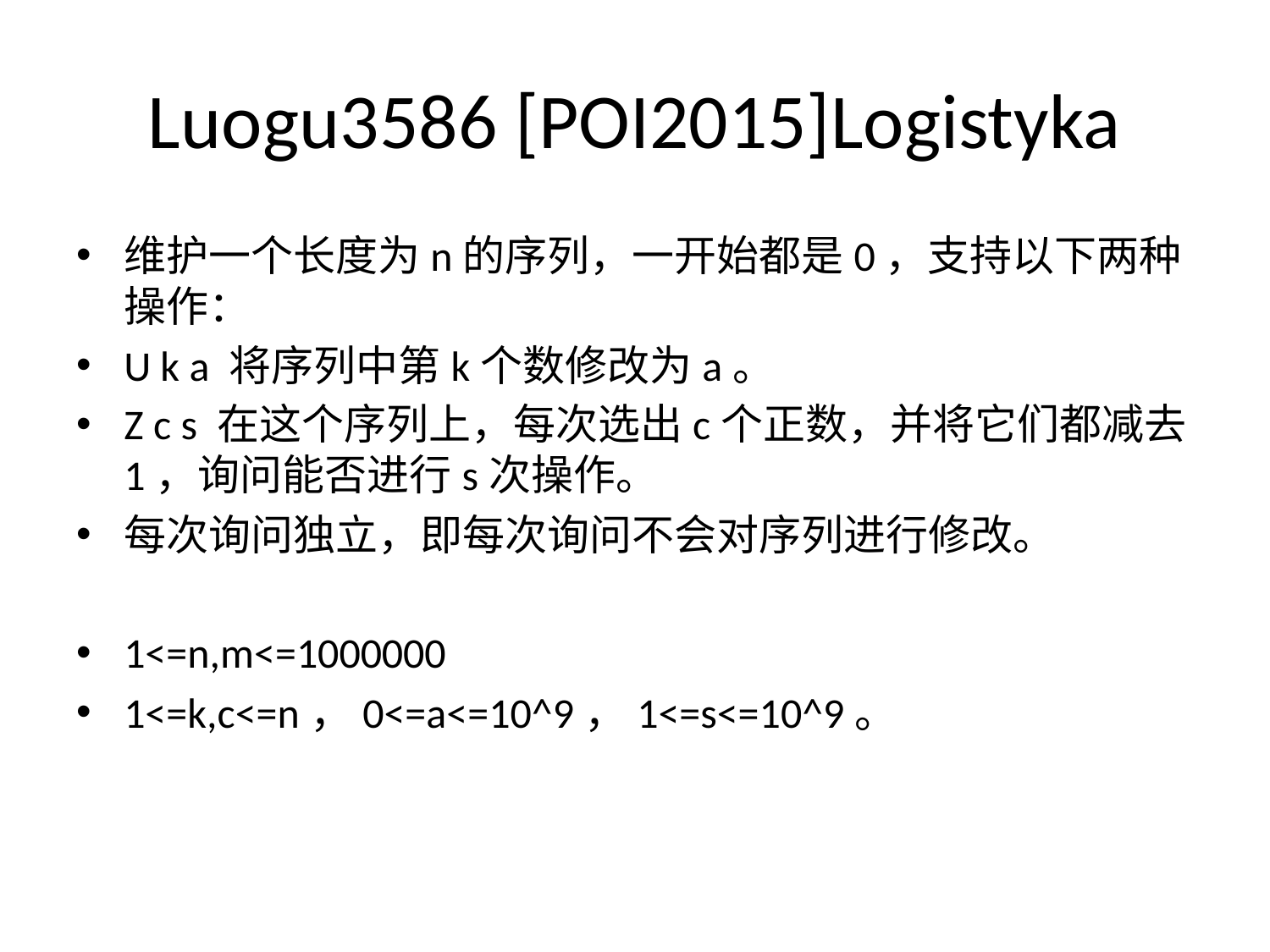

# Luogu3586 [POI2015]Logistyka
维护一个长度为n的序列，一开始都是0，支持以下两种操作：
U k a 将序列中第k个数修改为a。
Z c s 在这个序列上，每次选出c个正数，并将它们都减去1，询问能否进行s次操作。
每次询问独立，即每次询问不会对序列进行修改。

1<=n,m<=1000000
1<=k,c<=n，0<=a<=10^9，1<=s<=10^9。